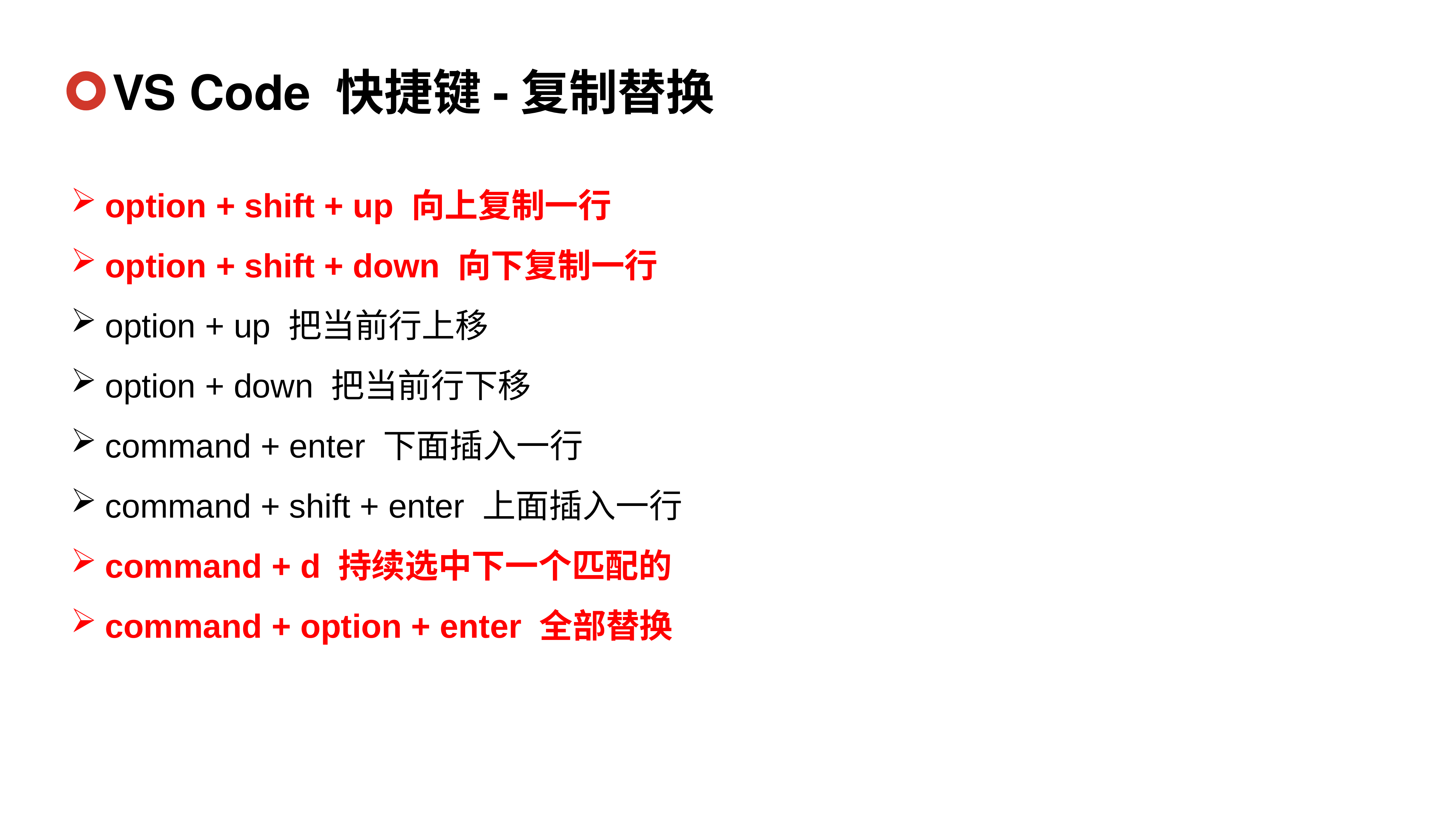

VS Code 快捷键-复制替换

option + shift + up 向上复制一行
option + shift + down 向下复制一行
option + up 把当前行上移
option + down 把当前行下移
command + enter 下面插入一行
command + shift + enter 上面插入一行
command + d 持续选中下一个匹配的
command + option + enter 全部替换